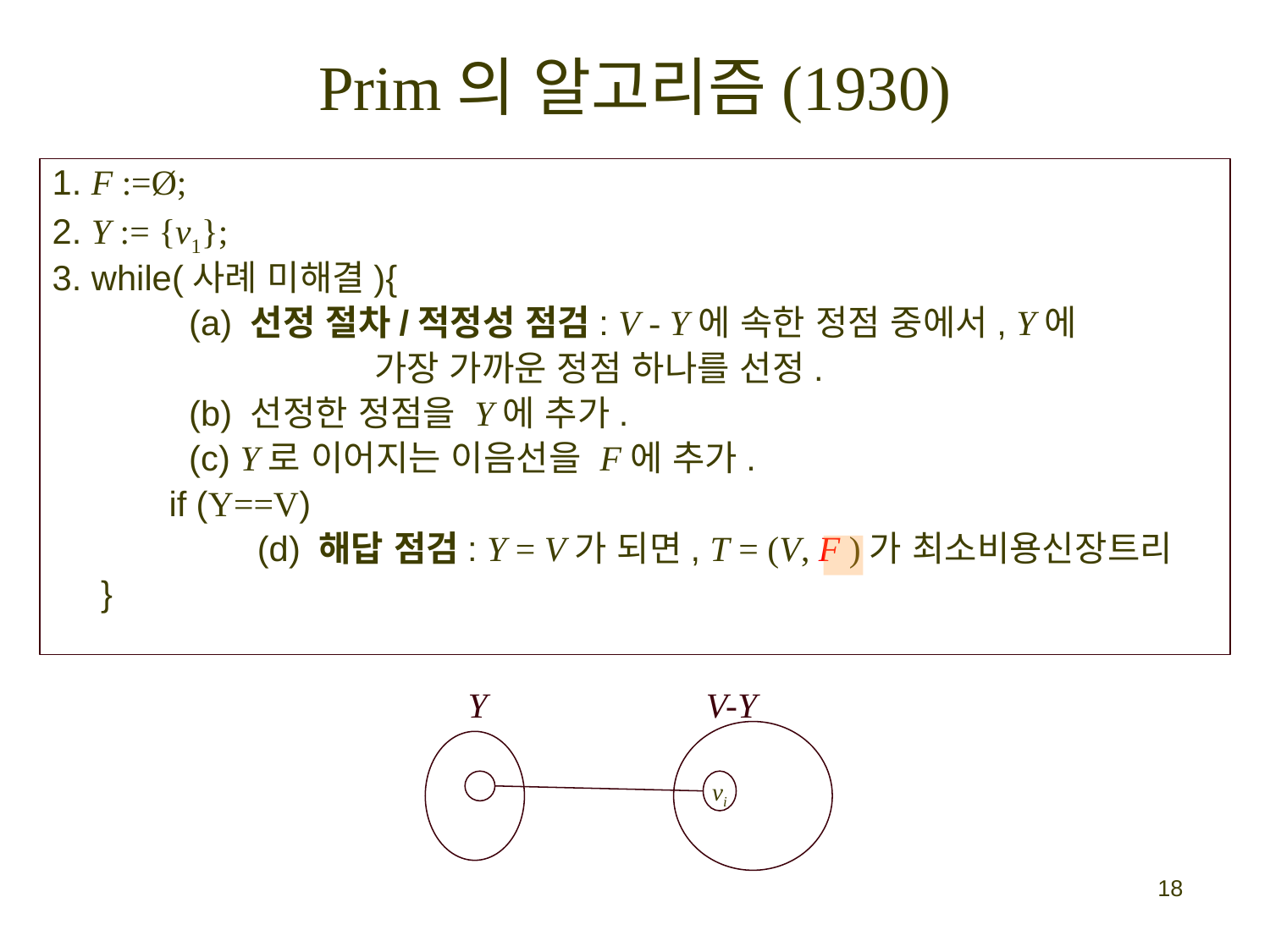

# Prim의 알고리즘(1930)
1. F :=Ø;
2. Y := {v1};
3. while(사례 미해결){
	 (a) 선정 절차/적정성 점검: V - Y에 속한 정점 중에서, Y에
		      가장 가까운 정점 하나를 선정.
	 (b) 선정한 정점을 Y에 추가.
	 (c) Y로 이어지는 이음선을 F에 추가.
            if (Y==V)
	        (d) 해답 점검: Y = V가 되면, T = (V, F )가 최소비용신장트리
     }

Y
V-Y

vi
18